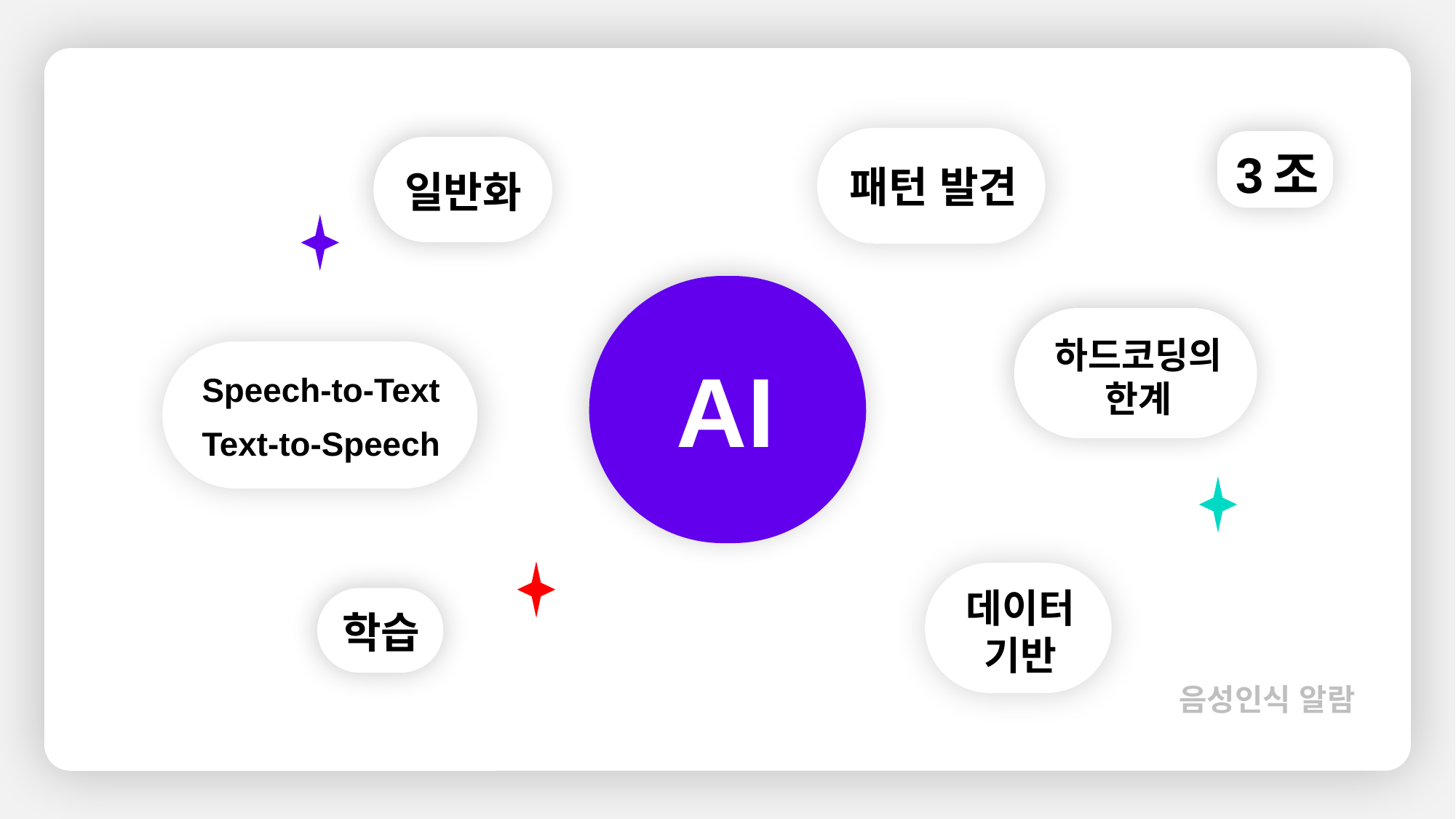

3조

패턴 발견
일반화

하드코딩의 한계

AI
Speech-to-Text
Text-to-Speech

데이터 기반

학습
음성인식 알람